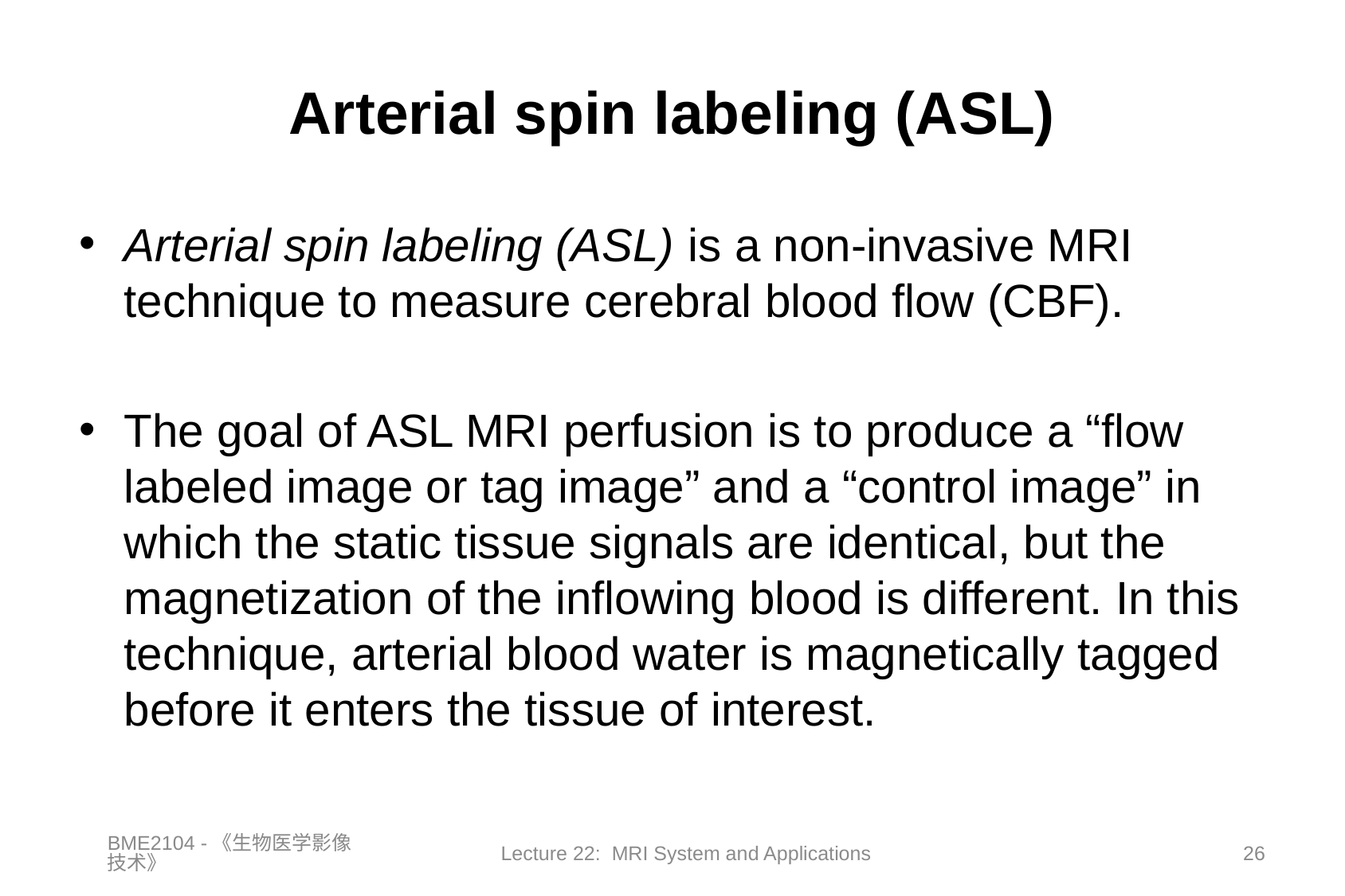

# Arterial spin labeling (ASL)
Arterial spin labeling (ASL) is a non-invasive MRI technique to measure cerebral blood flow (CBF).

The goal of ASL MRI perfusion is to produce a “flow labeled image or tag image” and a “control image” in which the static tissue signals are identical, but the magnetization of the inflowing blood is different. In this technique, arterial blood water is magnetically tagged before it enters the tissue of interest.
BME2104 -《生物医学影像技术》
Lecture 22:  MRI System and Applications
26